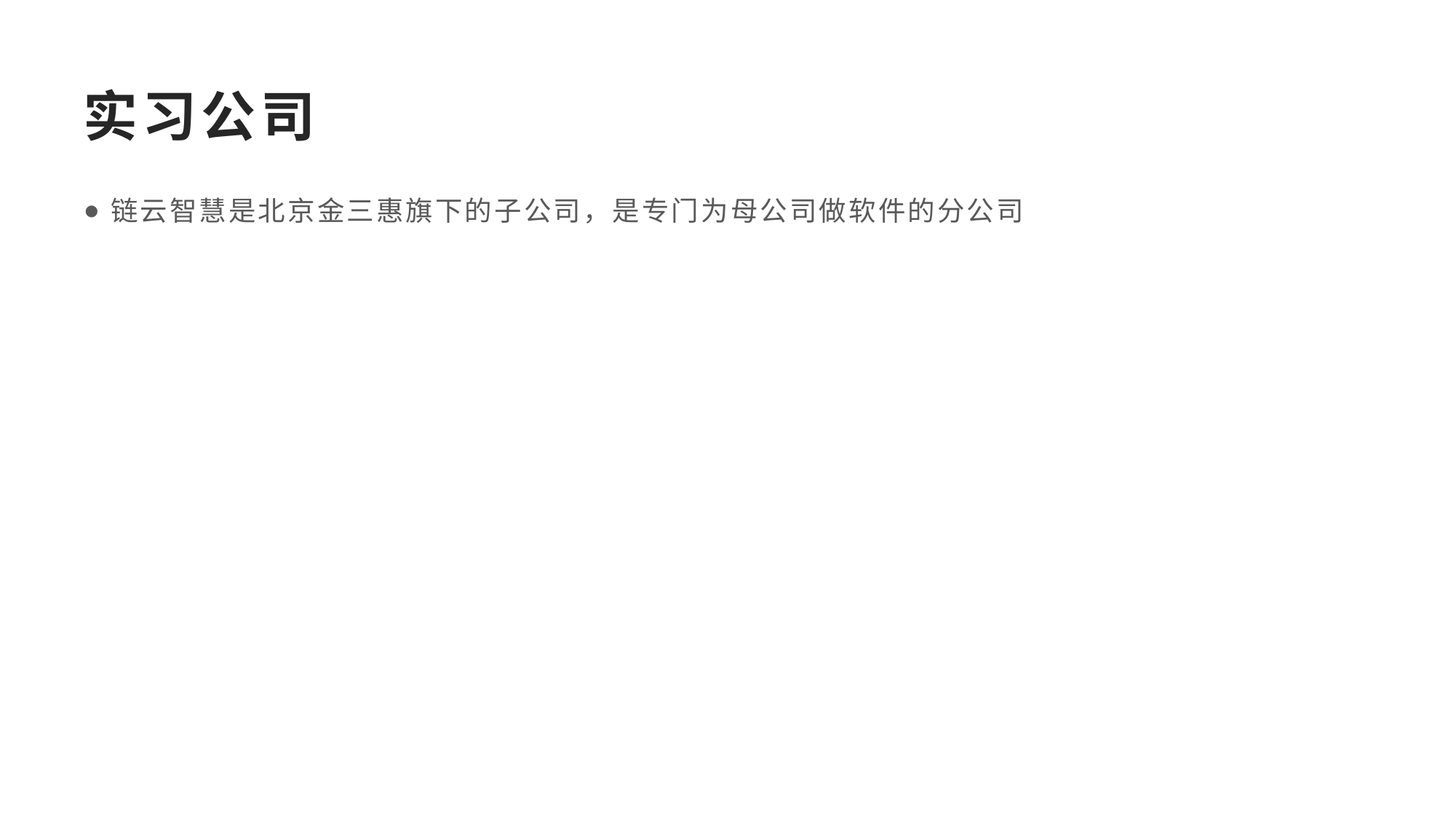

# 实习公司
链云智慧是北京金三惠旗下的子公司，是专门为母公司做软件的分公司